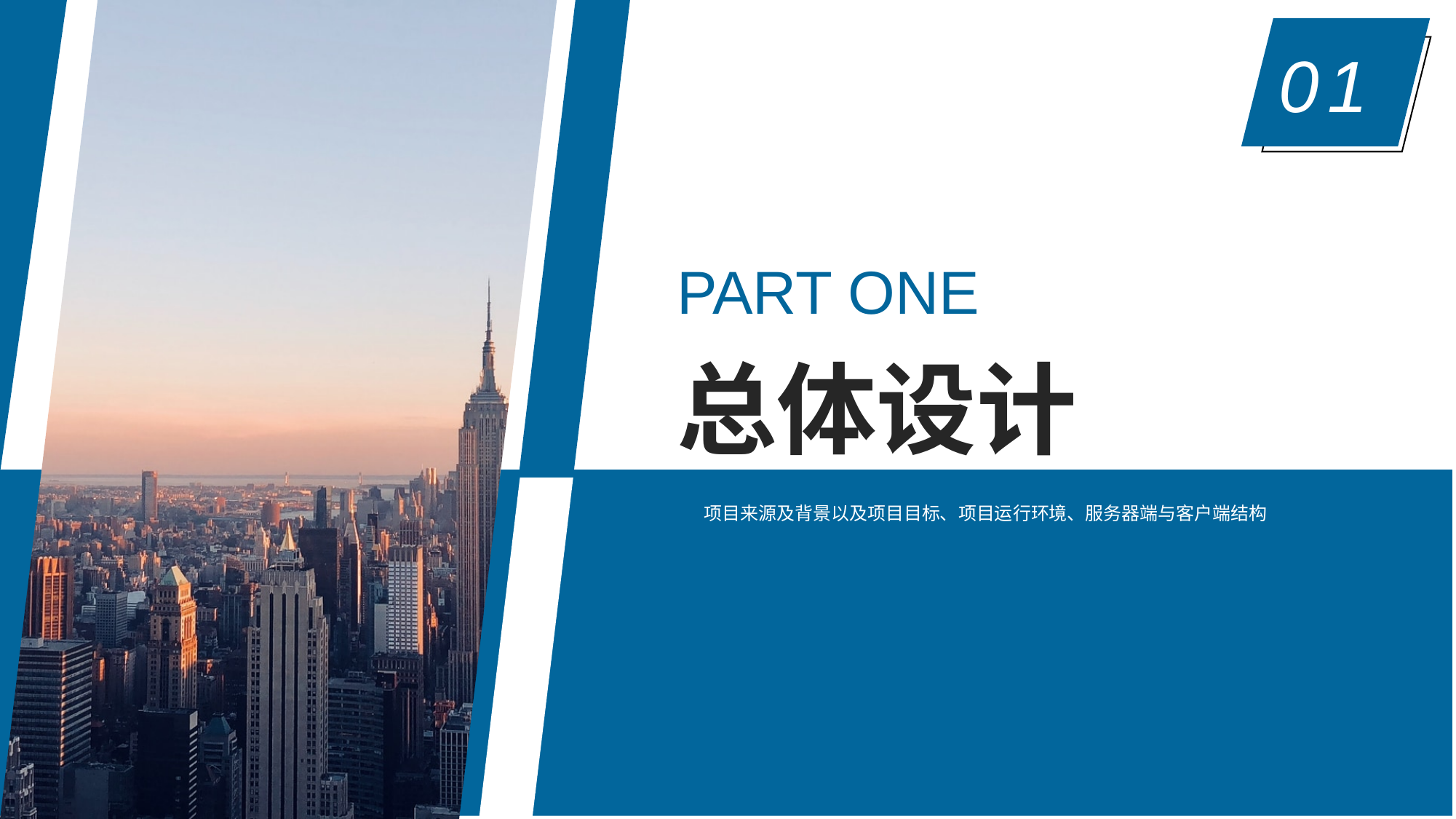

01

PART ONE
总体设计
项目来源及背景以及项目目标、项目运行环境、服务器端与客户端结构